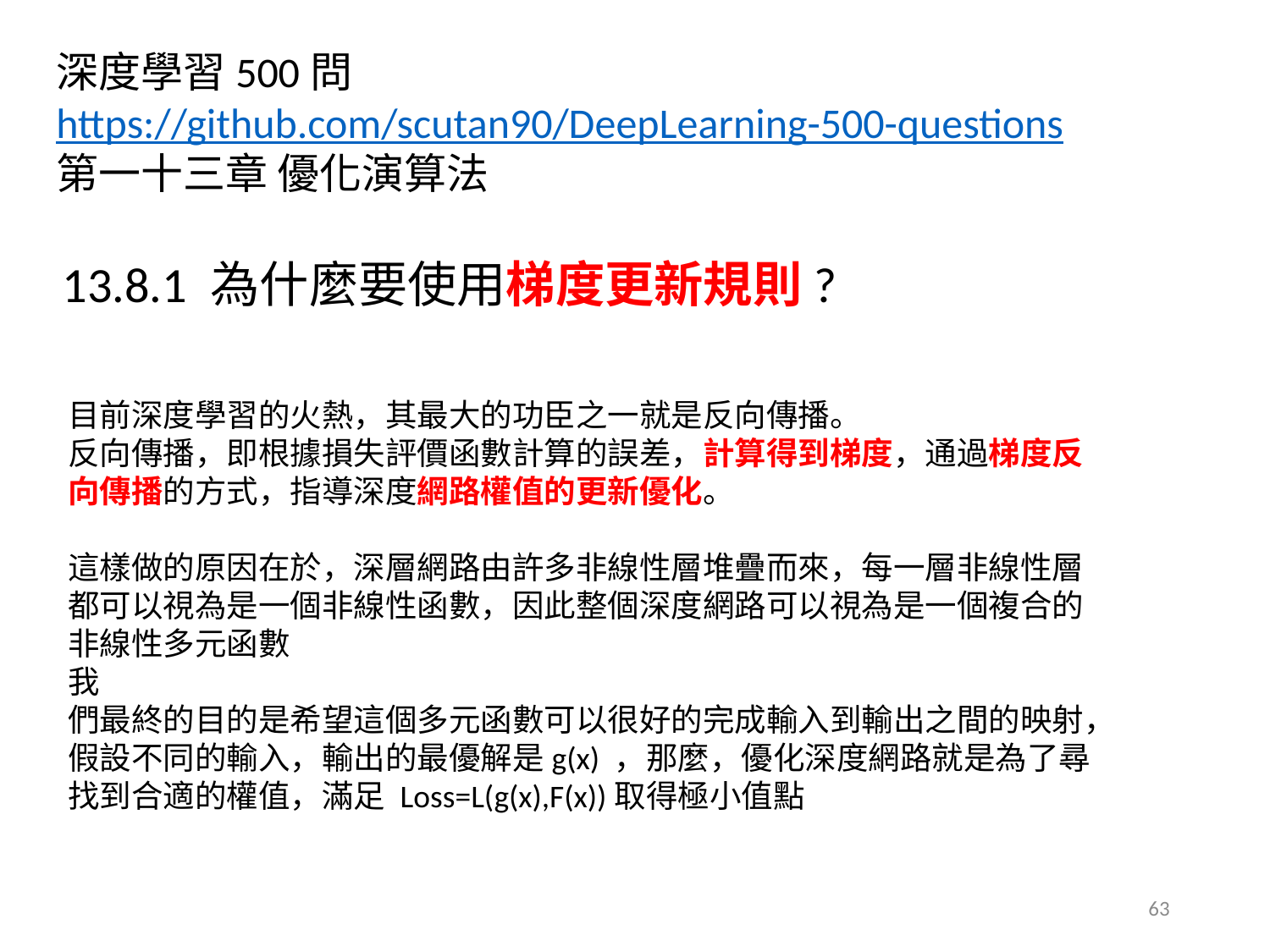

深度學習500問
https://github.com/scutan90/DeepLearning-500-questions
第一十三章 優化演算法
13.8.1 為什麼要使用梯度更新規則?
目前深度學習的火熱，其最大的功臣之一就是反向傳播。
反向傳播，即根據損失評價函數計算的誤差，計算得到梯度，通過梯度反向傳播的方式，指導深度網路權值的更新優化。

這樣做的原因在於，深層網路由許多非線性層堆疊而來，每一層非線性層都可以視為是一個非線性函數，因此整個深度網路可以視為是一個複合的非線性多元函數
我
們最終的目的是希望這個多元函數可以很好的完成輸入到輸出之間的映射，假設不同的輸入，輸出的最優解是g(x) ，那麼，優化深度網路就是為了尋找到合適的權值，滿足 Loss=L(g(x),F(x))取得極小值點
63